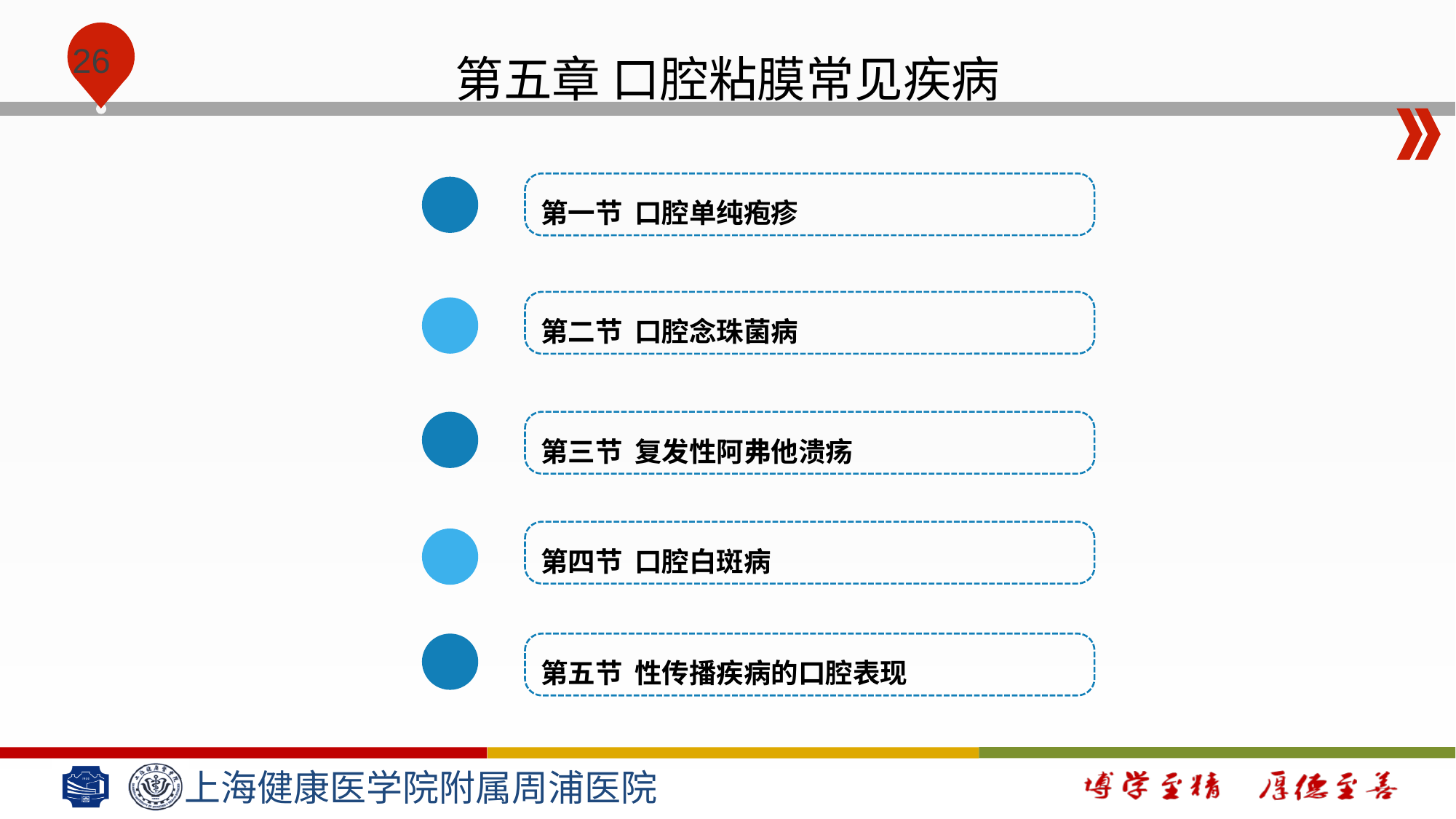

# 第五章 口腔粘膜常见疾病
第一节  口腔单纯疱疹

第二节  口腔念珠菌病

第三节  复发性阿弗他溃疡
第四节  口腔白斑病

第五节  性传播疾病的口腔表现